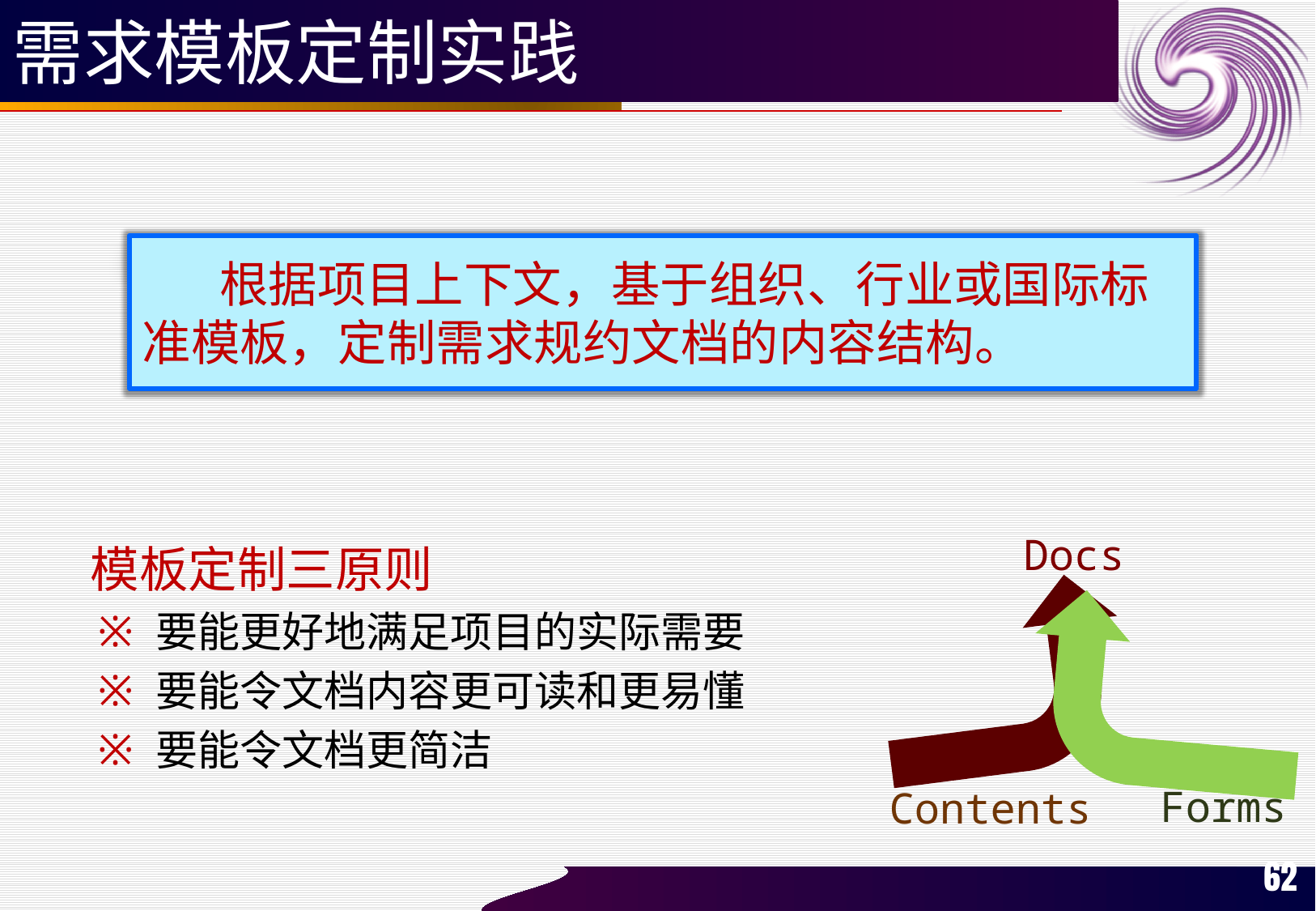

# 需求模板定制实践
      根据项目上下文，基于组织、行业或国际标准模板，定制需求规约文档的内容结构。
Docs

Forms
Contents
模板定制三原则
要能更好地满足项目的实际需要
要能令文档内容更可读和更易懂
要能令文档更简洁
62